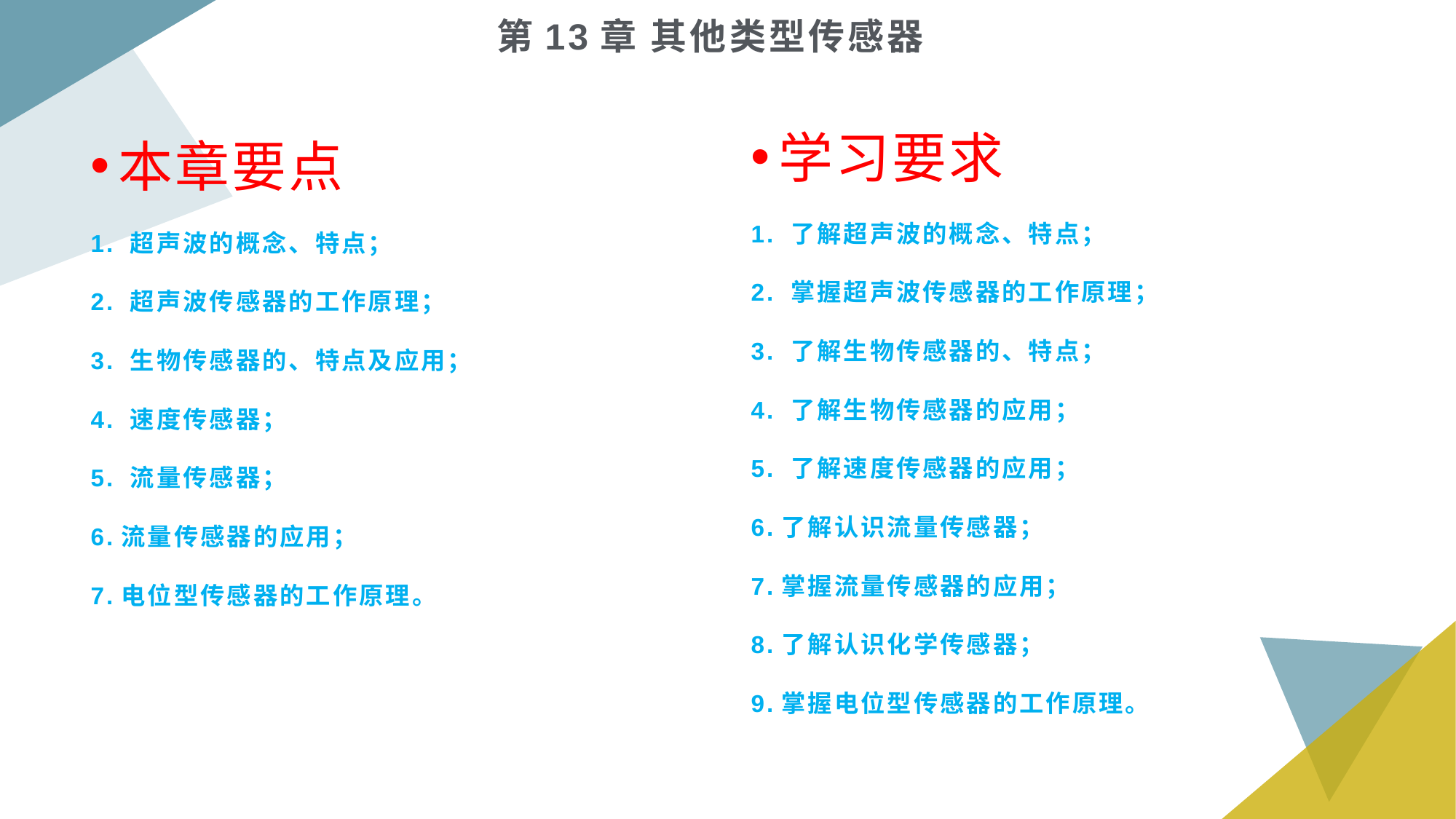

# 第13章 其他类型传感器
学习要求
1. 了解超声波的概念、特点；
2. 掌握超声波传感器的工作原理；
3. 了解生物传感器的、特点；
4. 了解生物传感器的应用；
5. 了解速度传感器的应用；
6.了解认识流量传感器；
7.掌握流量传感器的应用；
8.了解认识化学传感器；
9.掌握电位型传感器的工作原理。
本章要点
1. 超声波的概念、特点；
2. 超声波传感器的工作原理；
3. 生物传感器的、特点及应用；
4. 速度传感器；
5. 流量传感器；
6.流量传感器的应用；
7.电位型传感器的工作原理。